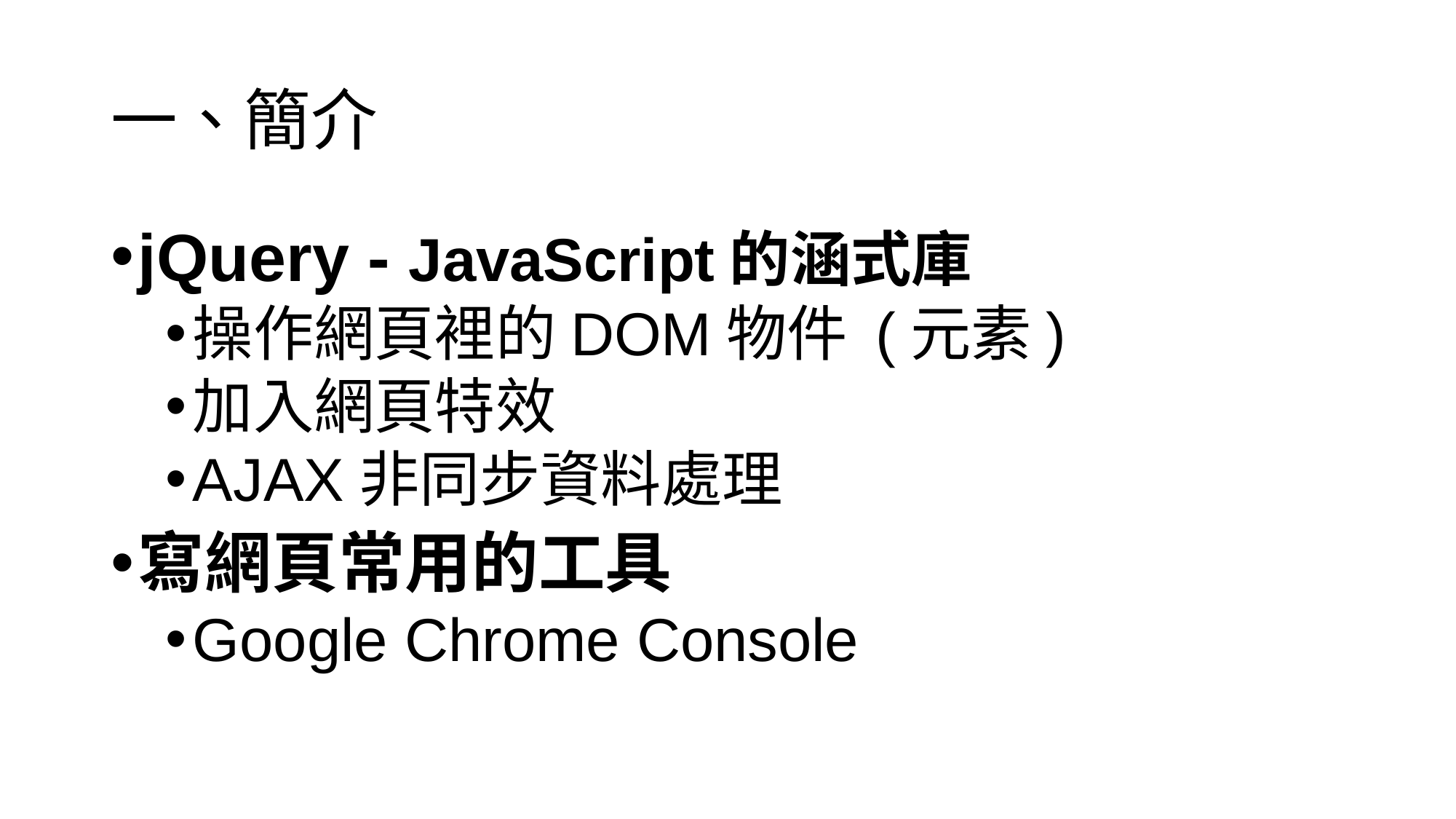

# 一、簡介
jQuery - JavaScript的涵式庫
操作網頁裡的DOM物件 (元素)
加入網頁特效
AJAX非同步資料處理
寫網頁常用的工具
Google Chrome Console